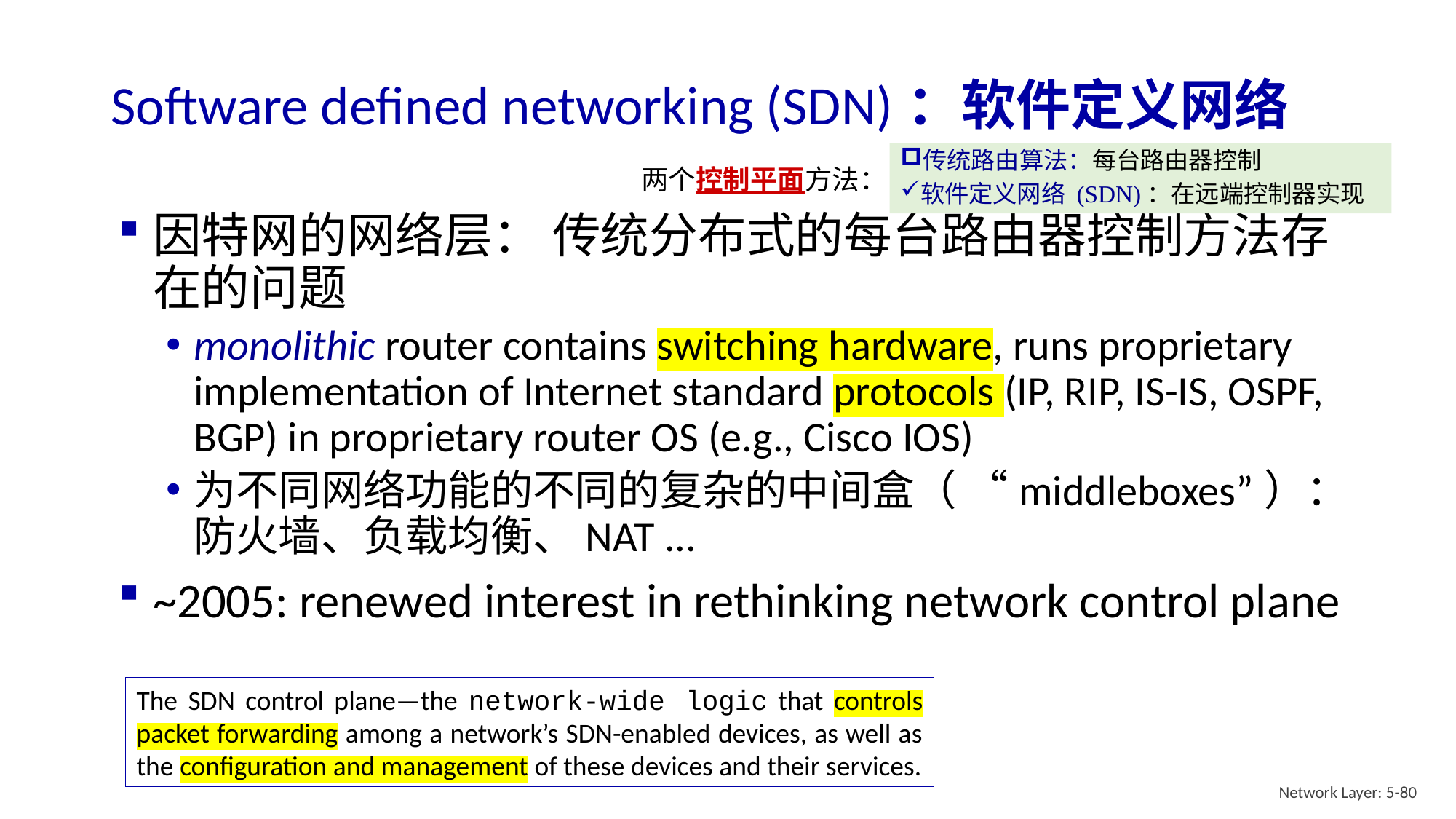

# Software defined networking (SDN)：软件定义网络
传统路由算法：每台路由器控制
软件定义网络 (SDN)：在远端控制器实现
两个控制平面方法：
因特网的网络层： 传统分布式的每台路由器控制方法存在的问题
monolithic router contains switching hardware, runs proprietary implementation of Internet standard protocols (IP, RIP, IS-IS, OSPF, BGP) in proprietary router OS (e.g., Cisco IOS)
为不同网络功能的不同的复杂的中间盒（ “middleboxes”）：防火墙、负载均衡、NAT ...
~2005: renewed interest in rethinking network control plane

The SDN control plane—the network-wide logic that controls packet forwarding among a network’s SDN-enabled devices, as well as the configuration and management of these devices and their services.
Network Layer: 5-80